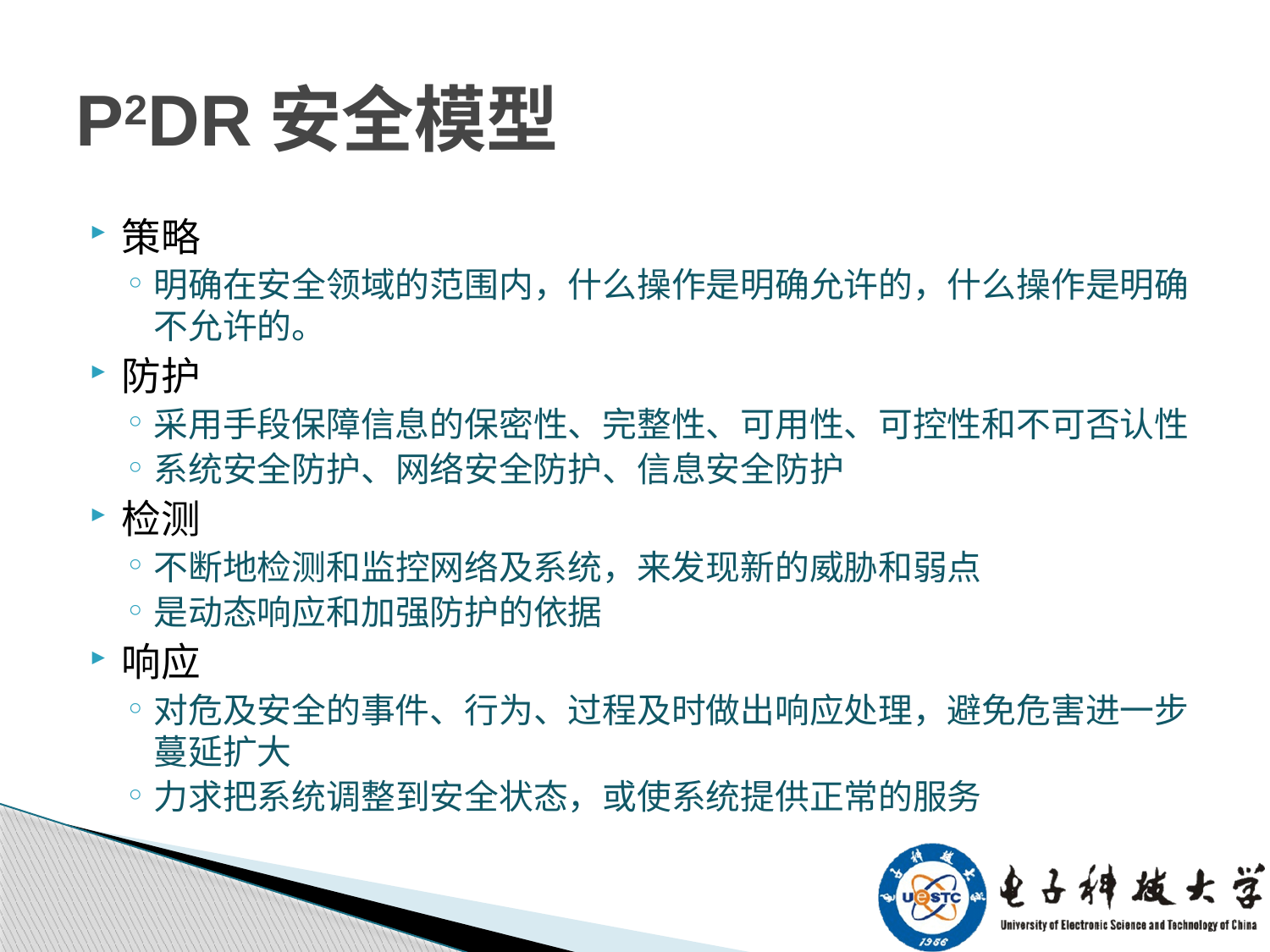

# P2DR安全模型
策略
明确在安全领域的范围内，什么操作是明确允许的，什么操作是明确不允许的。
防护
采用手段保障信息的保密性、完整性、可用性、可控性和不可否认性
系统安全防护、网络安全防护、信息安全防护
检测
不断地检测和监控网络及系统，来发现新的威胁和弱点
是动态响应和加强防护的依据
响应
对危及安全的事件、行为、过程及时做出响应处理，避免危害进一步蔓延扩大
力求把系统调整到安全状态，或使系统提供正常的服务